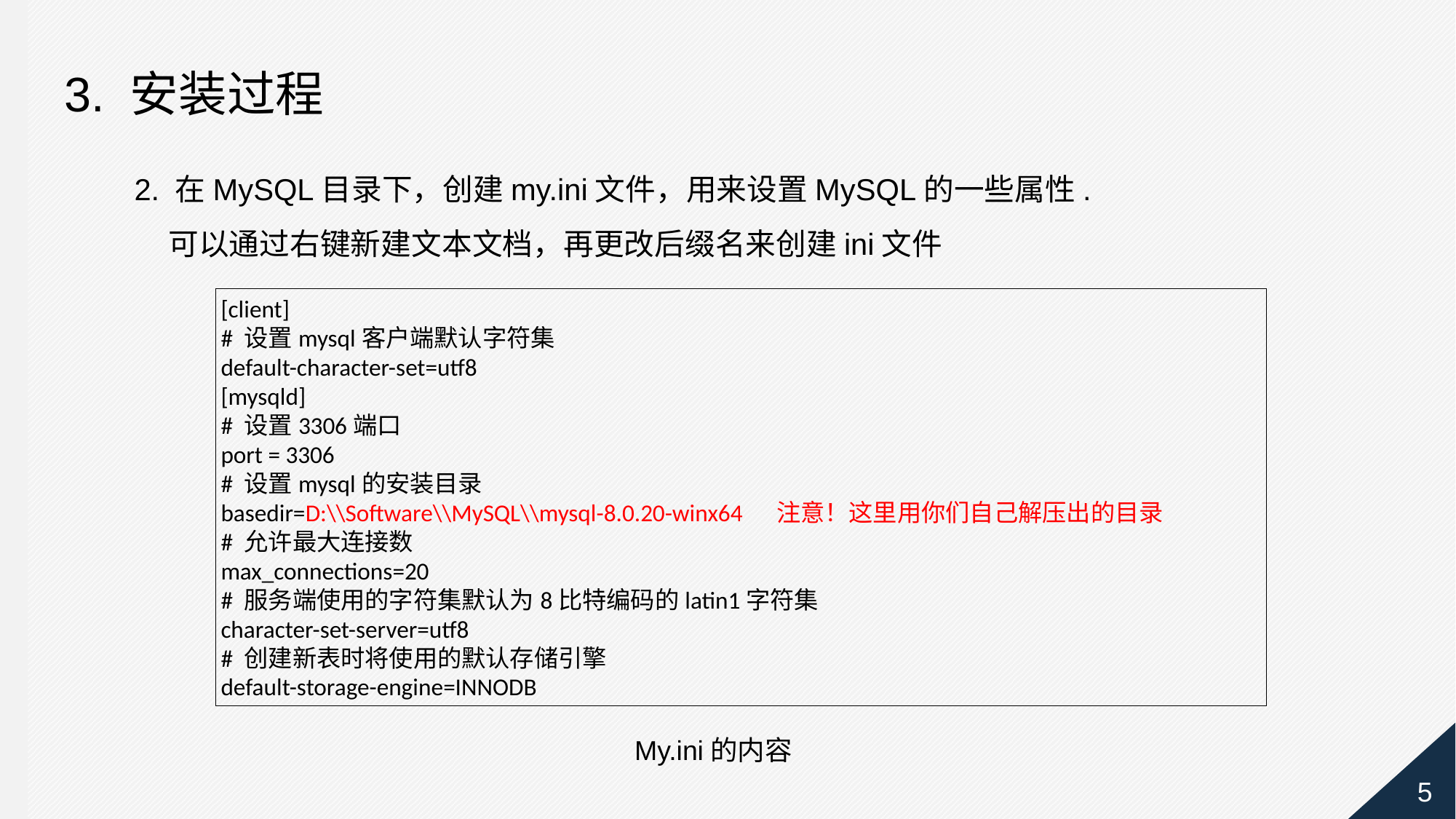

3. 安装过程
2. 在MySQL目录下，创建my.ini文件，用来设置MySQL的一些属性.
    可以通过右键新建文本文档，再更改后缀名来创建ini文件
[client]
# 设置mysql客户端默认字符集
default-character-set=utf8
[mysqld]
# 设置3306端口
port = 3306
# 设置mysql的安装目录
basedir=D:\\Software\\MySQL\\mysql-8.0.20-winx64     注意！这里用你们自己解压出的目录
# 允许最大连接数
max_connections=20
# 服务端使用的字符集默认为8比特编码的latin1字符集
character-set-server=utf8
# 创建新表时将使用的默认存储引擎
default-storage-engine=INNODB
My.ini的内容
5